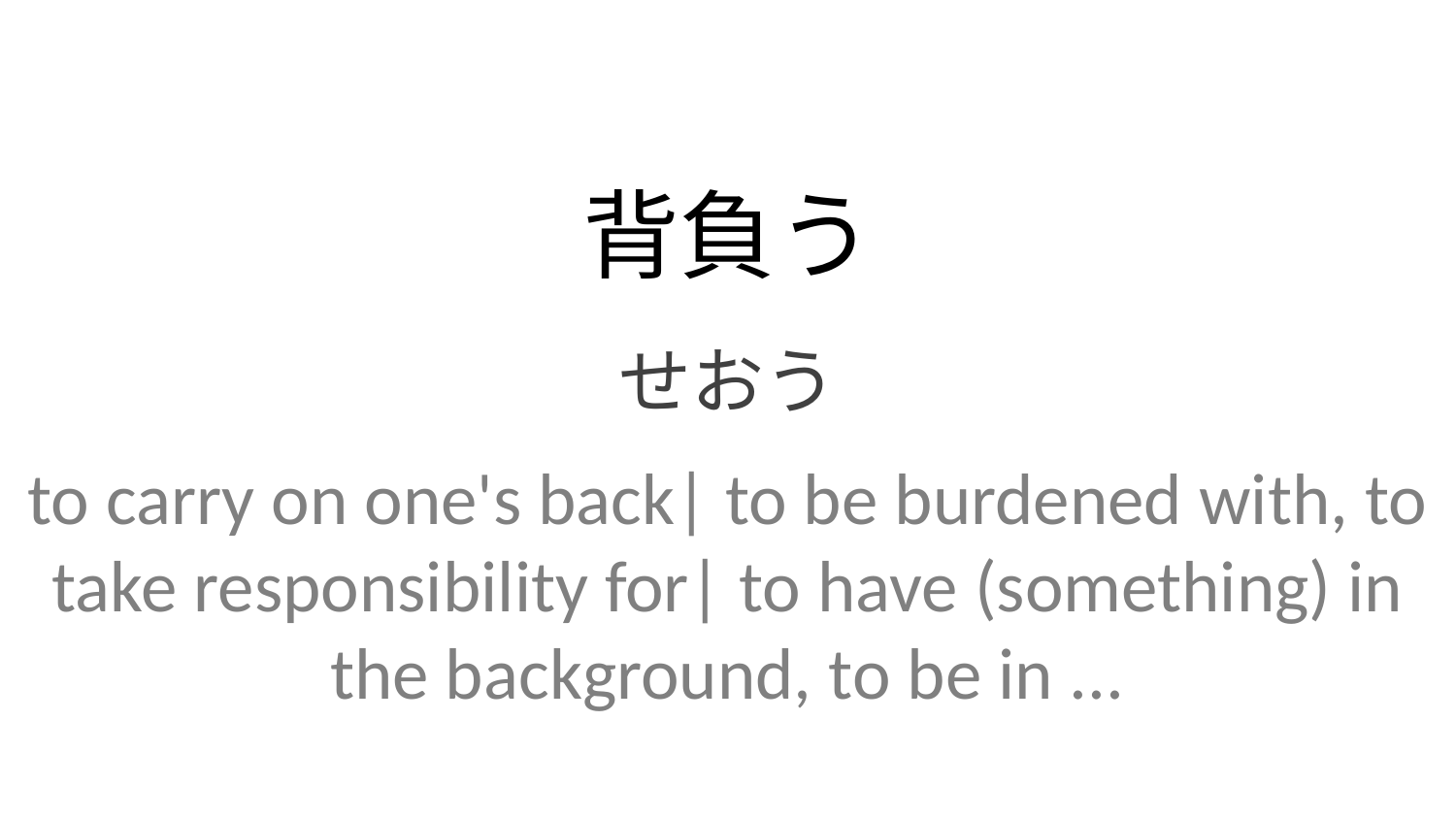

背負う

せおう
to carry on one's back| to be burdened with, to take responsibility for| to have (something) in the background, to be in ...